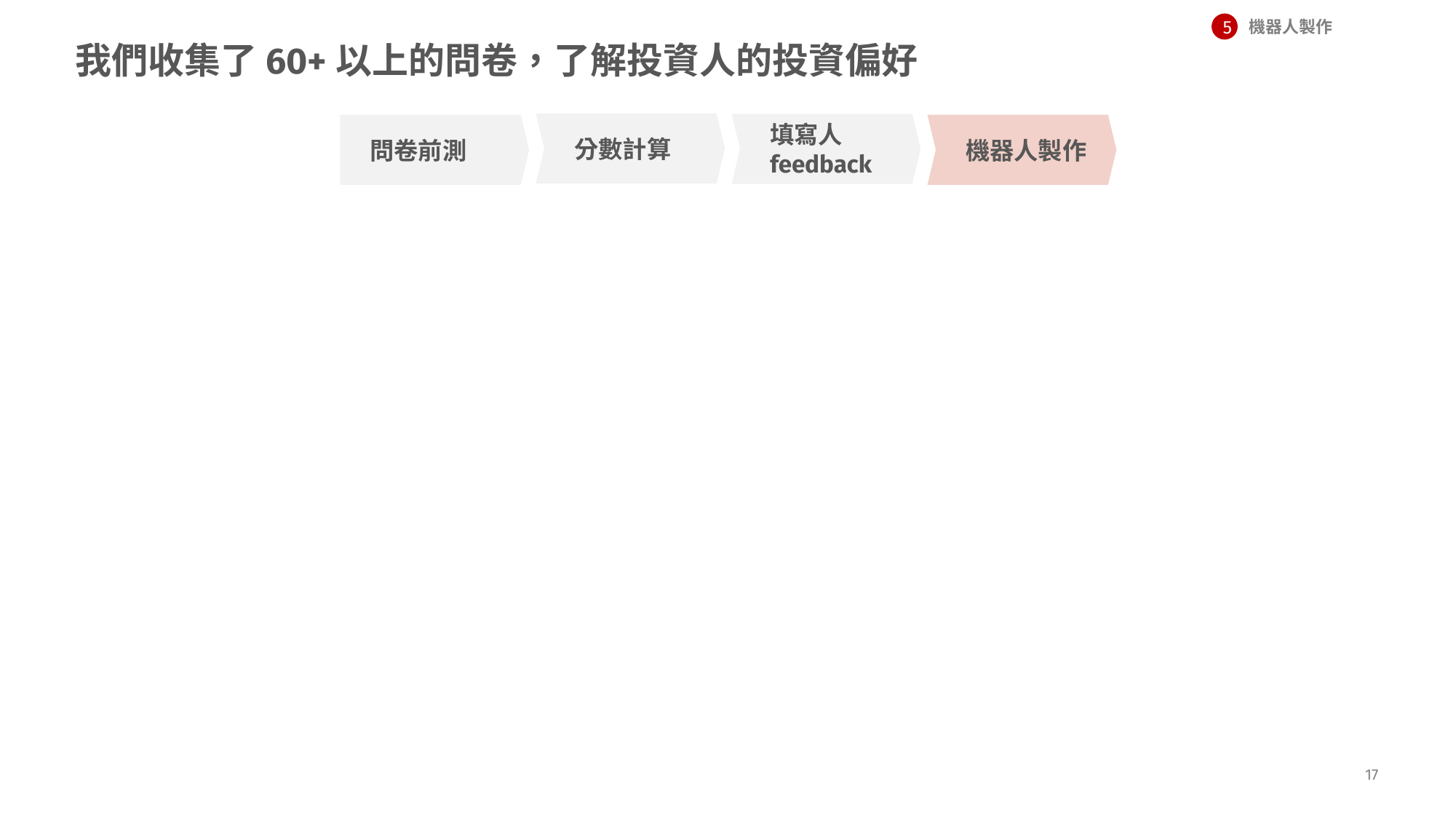

機器人製作
5
# 我們收集了60+以上的問卷，了解投資人的投資偏好
分數計算
填寫人feedback
問卷前測
機器人製作